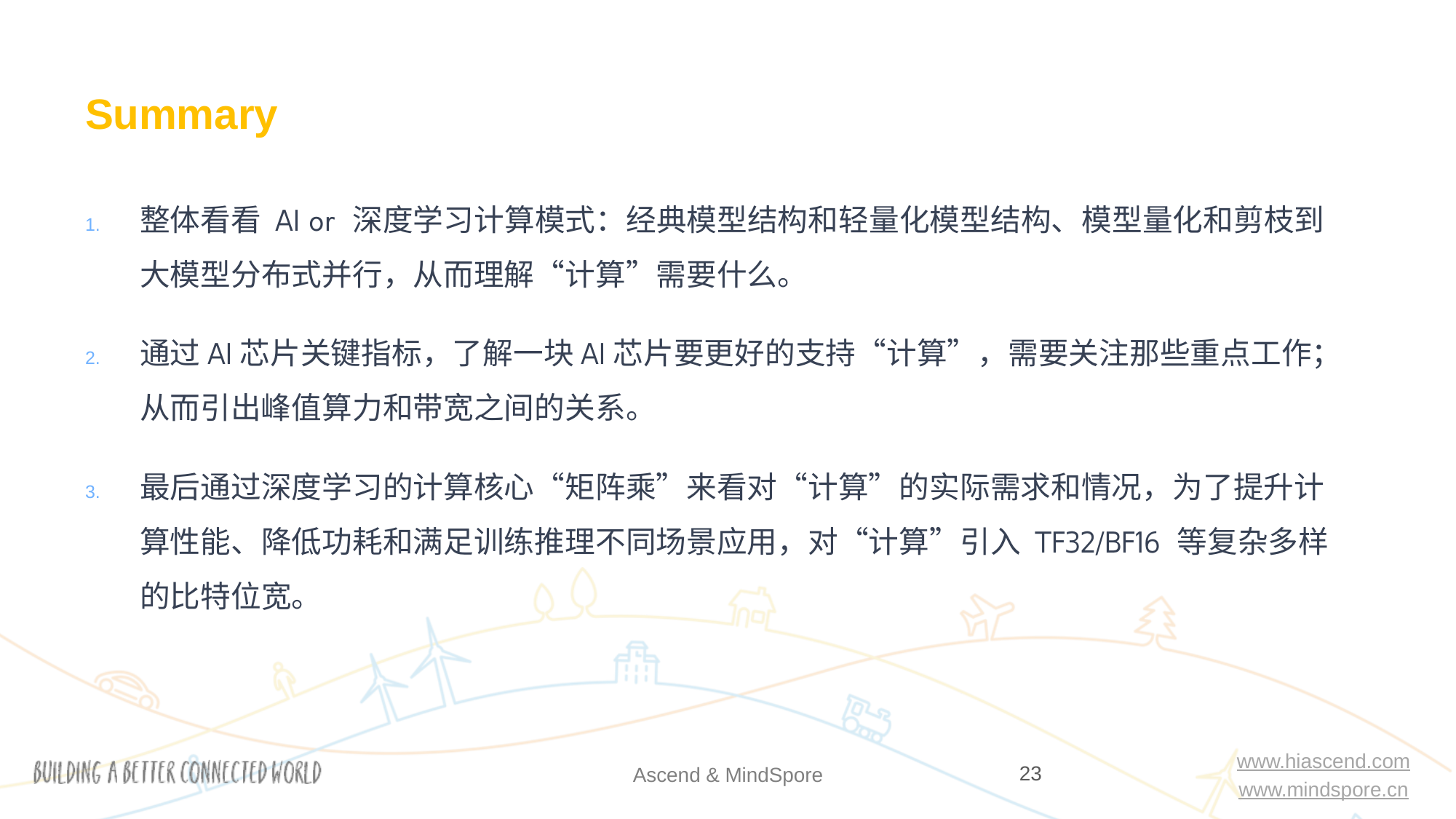

# Summary
整体看看 AI or 深度学习计算模式：经典模型结构和轻量化模型结构、模型量化和剪枝到大模型分布式并行，从而理解“计算”需要什么。
通过AI芯片关键指标，了解一块AI芯片要更好的支持“计算”，需要关注那些重点工作；从而引出峰值算力和带宽之间的关系。
最后通过深度学习的计算核心“矩阵乘”来看对“计算”的实际需求和情况，为了提升计算性能、降低功耗和满足训练推理不同场景应用，对“计算”引入 TF32/BF16 等复杂多样的比特位宽。